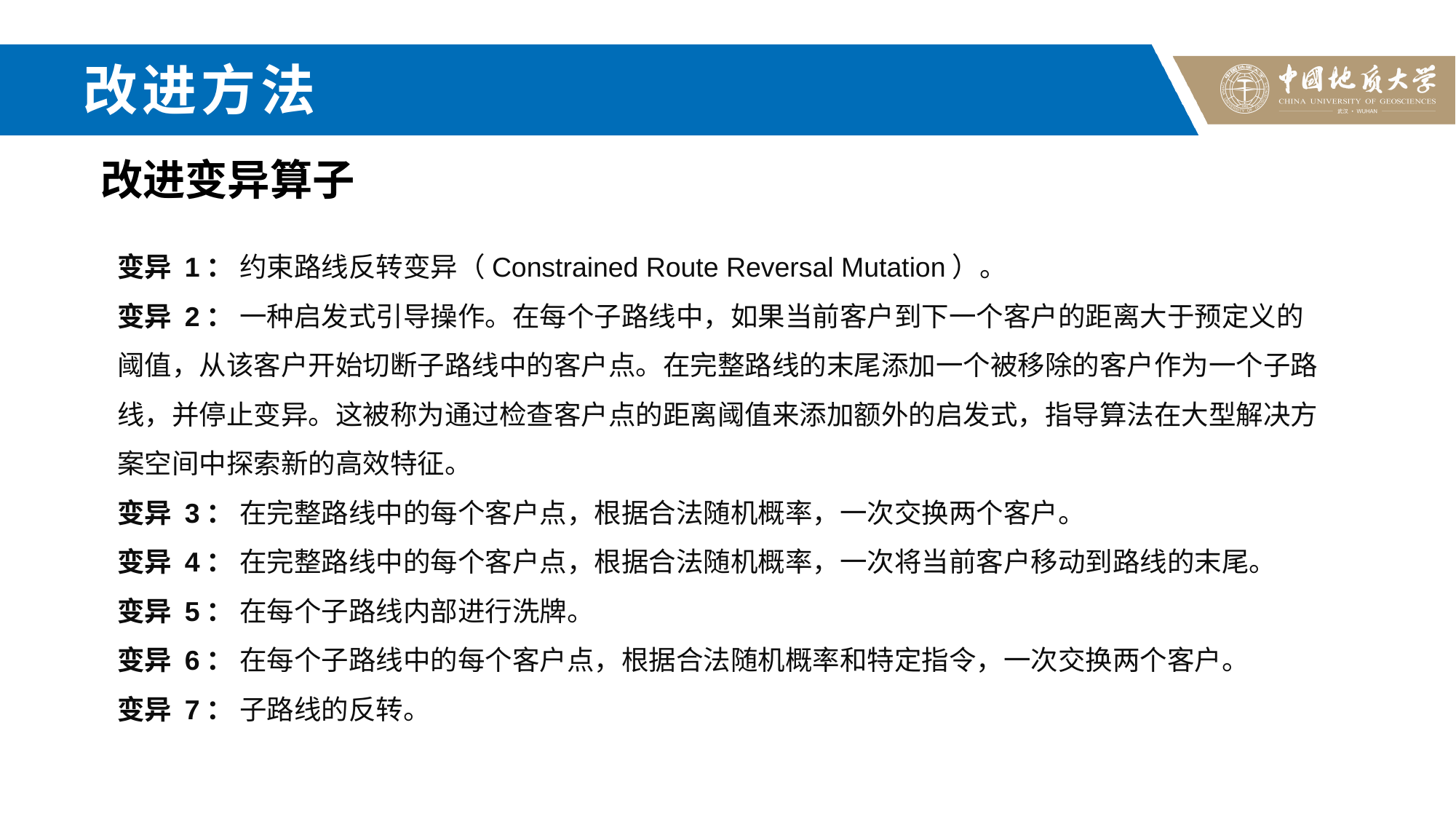

# 改进方法
改进变异算子
变异 1： 约束路线反转变异（Constrained Route Reversal Mutation）。
变异 2： 一种启发式引导操作。在每个子路线中，如果当前客户到下一个客户的距离大于预定义的阈值，从该客户开始切断子路线中的客户点。在完整路线的末尾添加一个被移除的客户作为一个子路线，并停止变异。这被称为通过检查客户点的距离阈值来添加额外的启发式，指导算法在大型解决方案空间中探索新的高效特征。
变异 3： 在完整路线中的每个客户点，根据合法随机概率，一次交换两个客户。
变异 4： 在完整路线中的每个客户点，根据合法随机概率，一次将当前客户移动到路线的末尾。
变异 5： 在每个子路线内部进行洗牌。
变异 6： 在每个子路线中的每个客户点，根据合法随机概率和特定指令，一次交换两个客户。
变异 7： 子路线的反转。